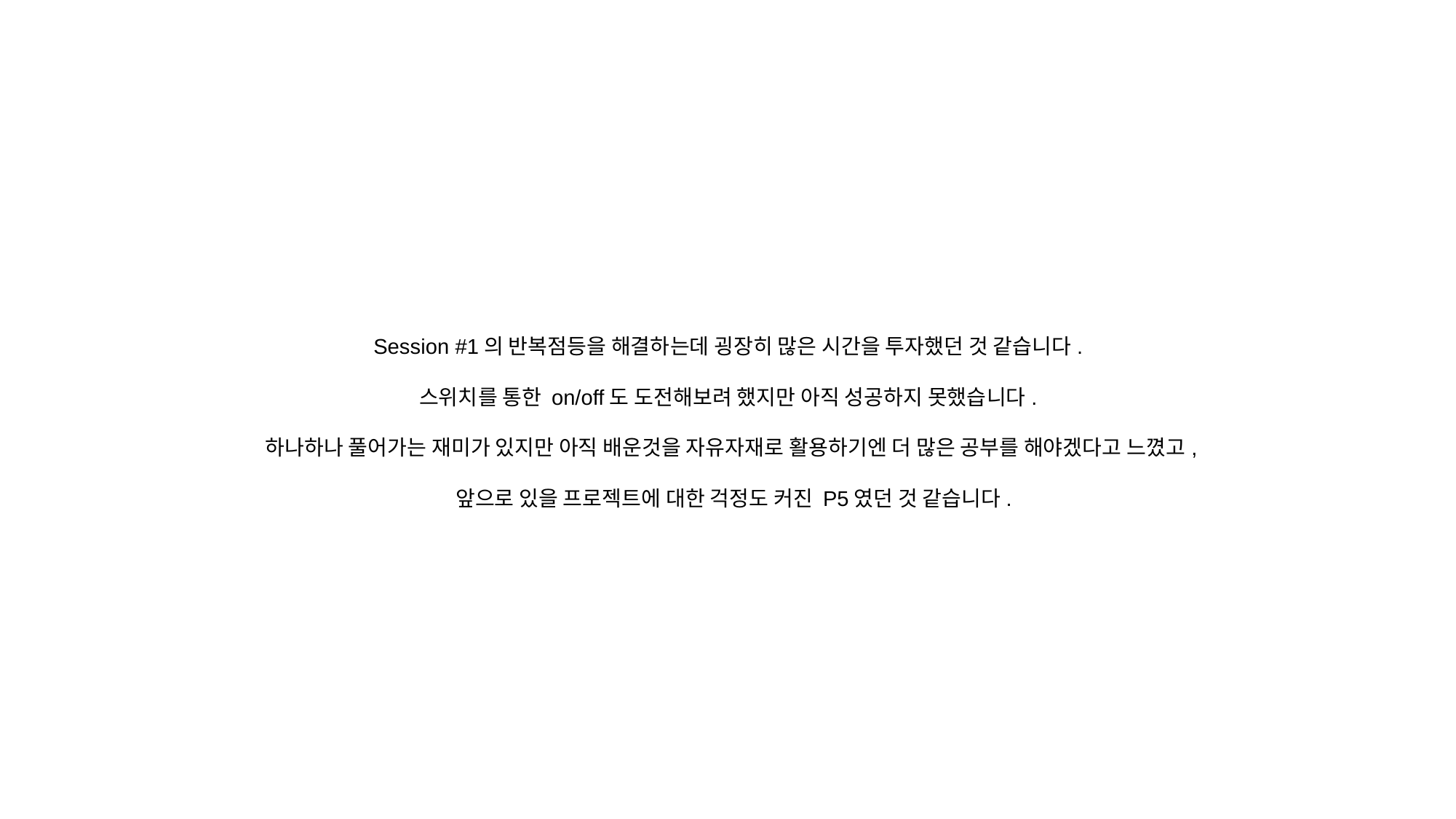

Session #1의 반복점등을 해결하는데 굉장히 많은 시간을 투자했던 것 같습니다.
스위치를 통한 on/off도 도전해보려 했지만 아직 성공하지 못했습니다.
하나하나 풀어가는 재미가 있지만 아직 배운것을 자유자재로 활용하기엔 더 많은 공부를 해야겠다고 느꼈고, 앞으로 있을 프로젝트에 대한 걱정도 커진 P5였던 것 같습니다.